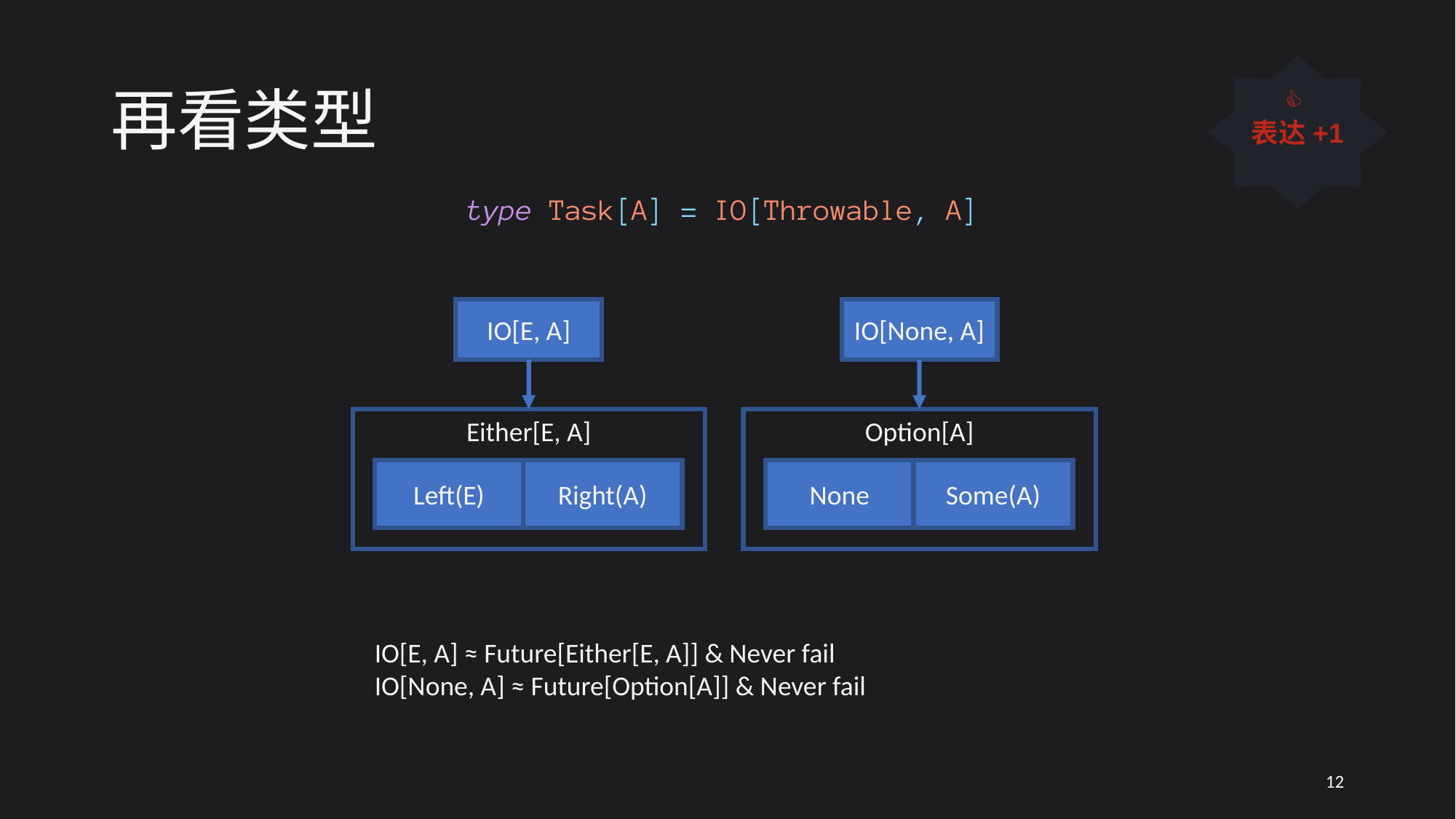

# 再看类型
👍
表达+1

type Task[A] = IO[Throwable, A]
IO[E, A]
IO[None, A]
Either[E, A]
Left(E)
Right(A)
Option[A]
None
Some(A)
IO[E, A] ≈ Future[Either[E, A]] & Never fail
IO[None, A] ≈ Future[Option[A]] & Never fail
12